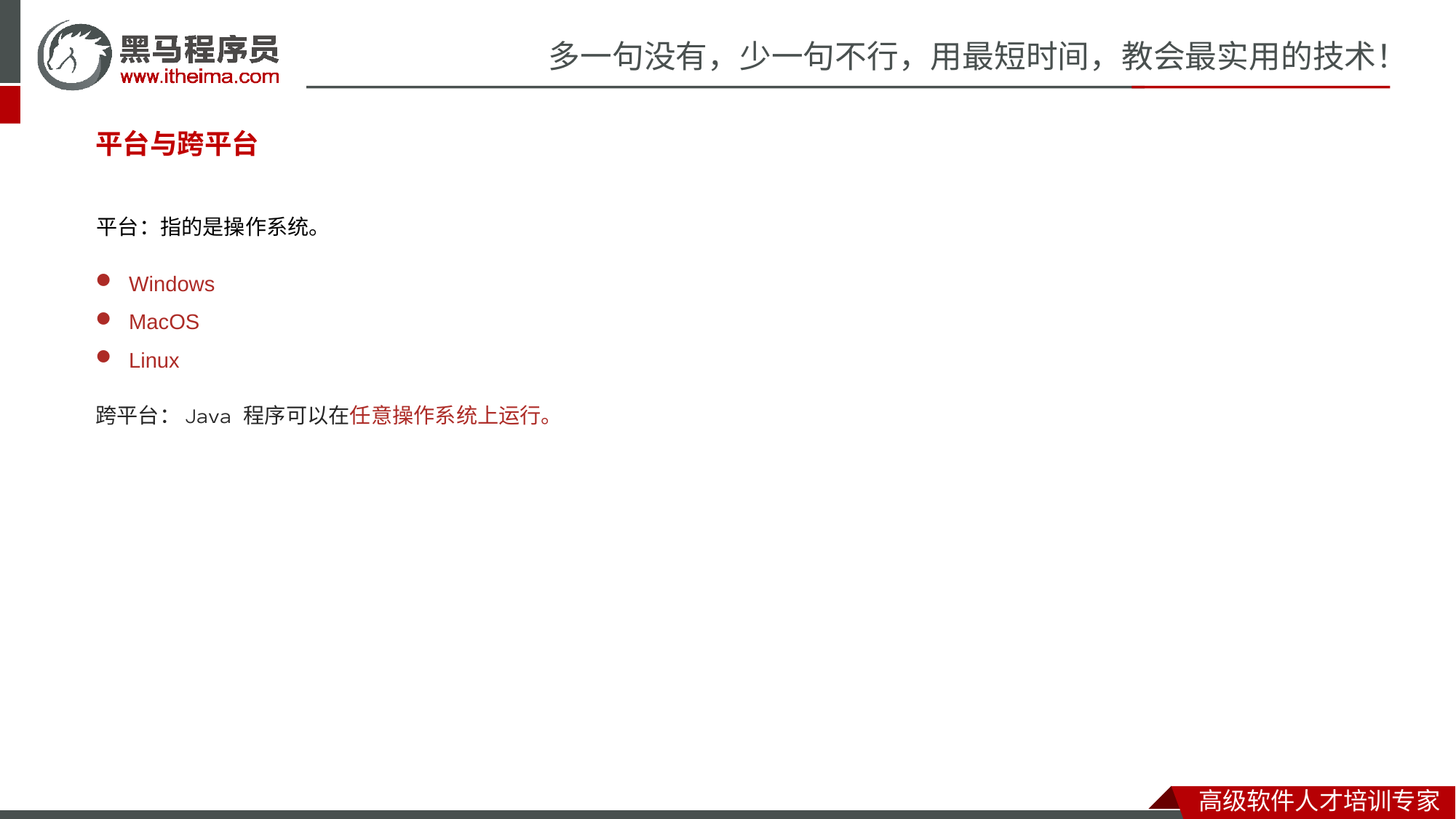

平台与跨平台
平台：指的是操作系统。
 Windows
 MacOS
 Linux
跨平台：Java 程序可以在任意操作系统上运行。